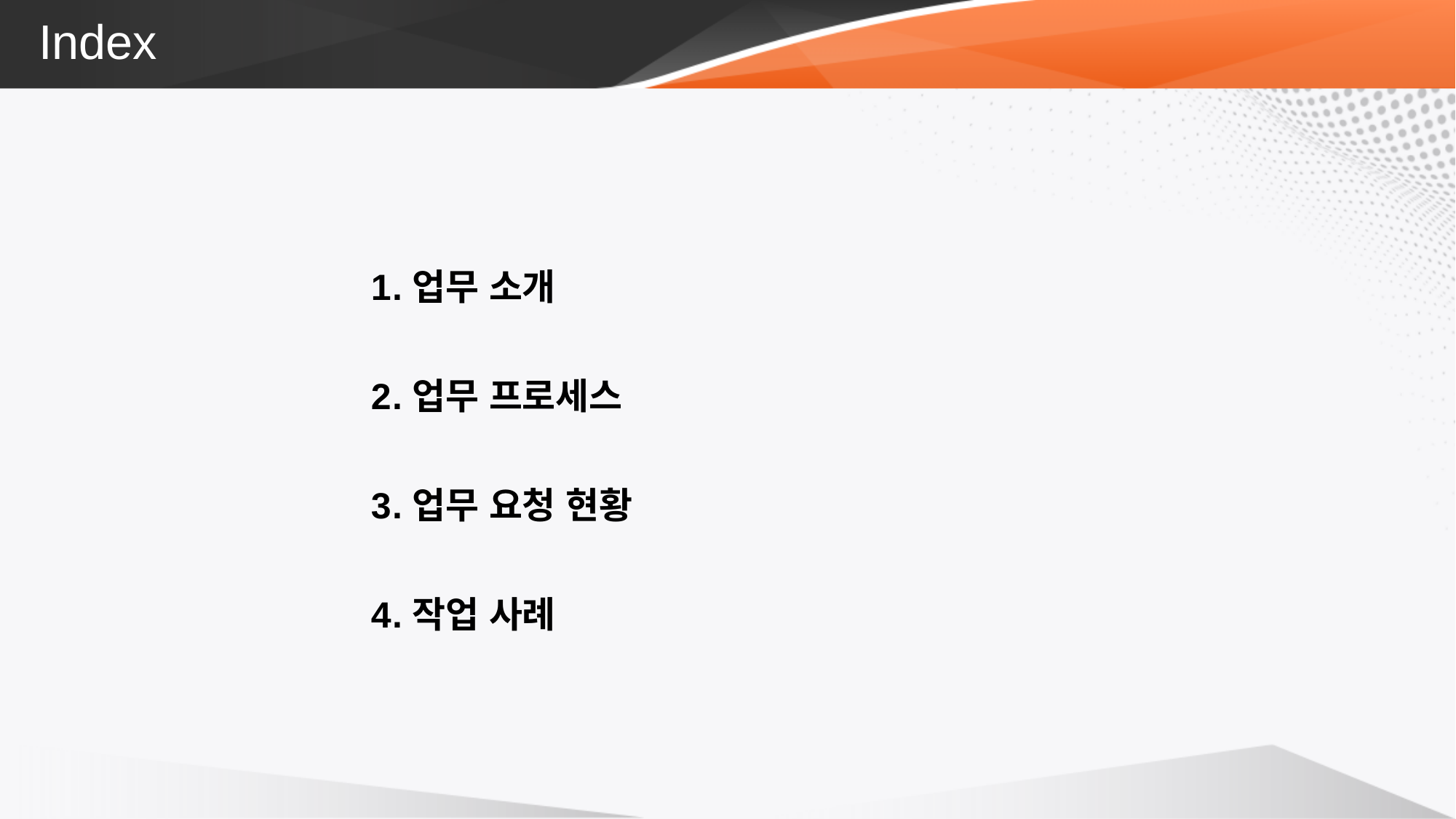

# Index
업무 소개
업무 프로세스
업무 요청 현황
작업 사례